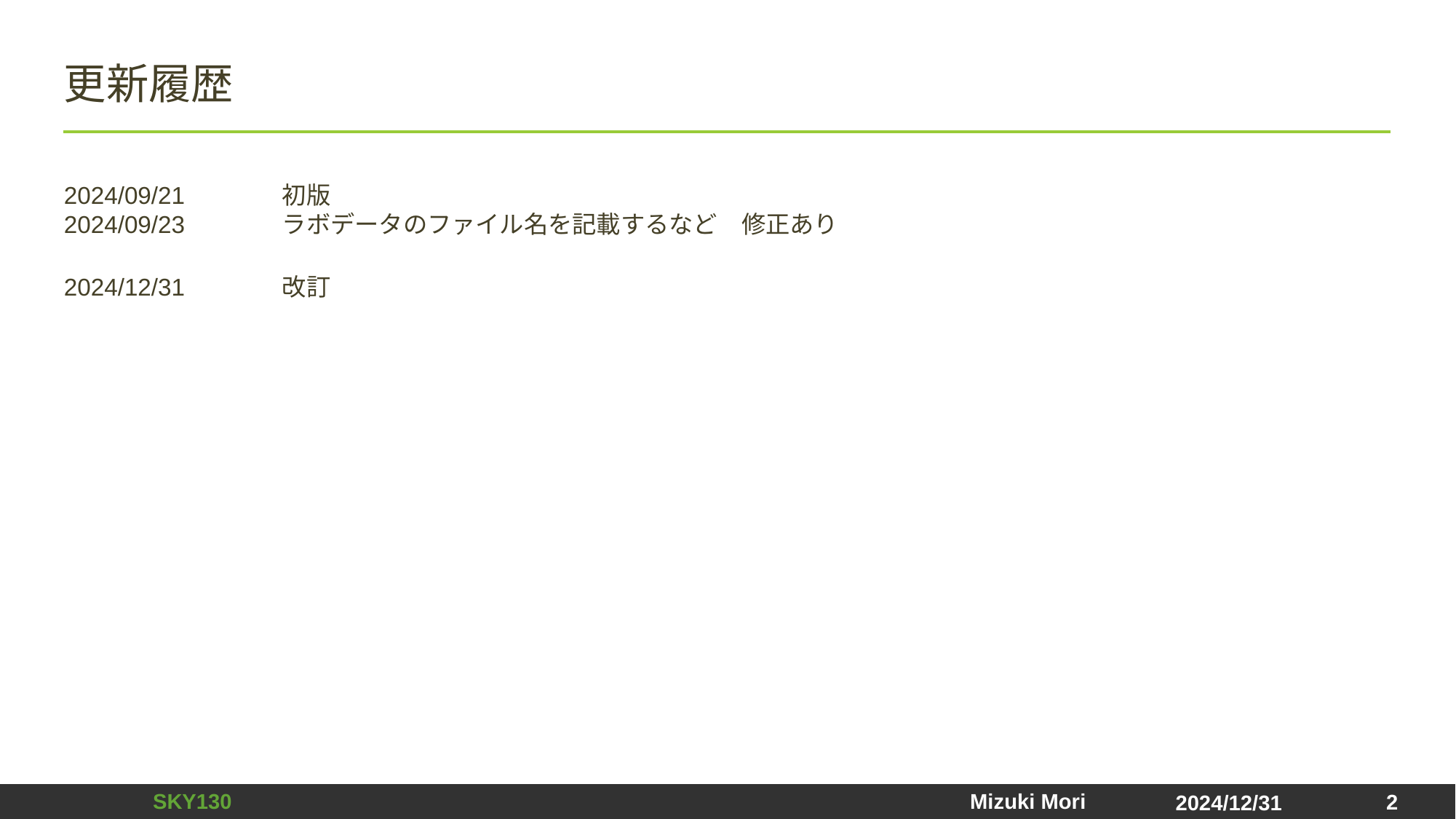

# 更新履歴
2024/09/21	初版
2024/09/23	ラボデータのファイル名を記載するなど　修正あり
2024/12/31	改訂
2
2024/12/31